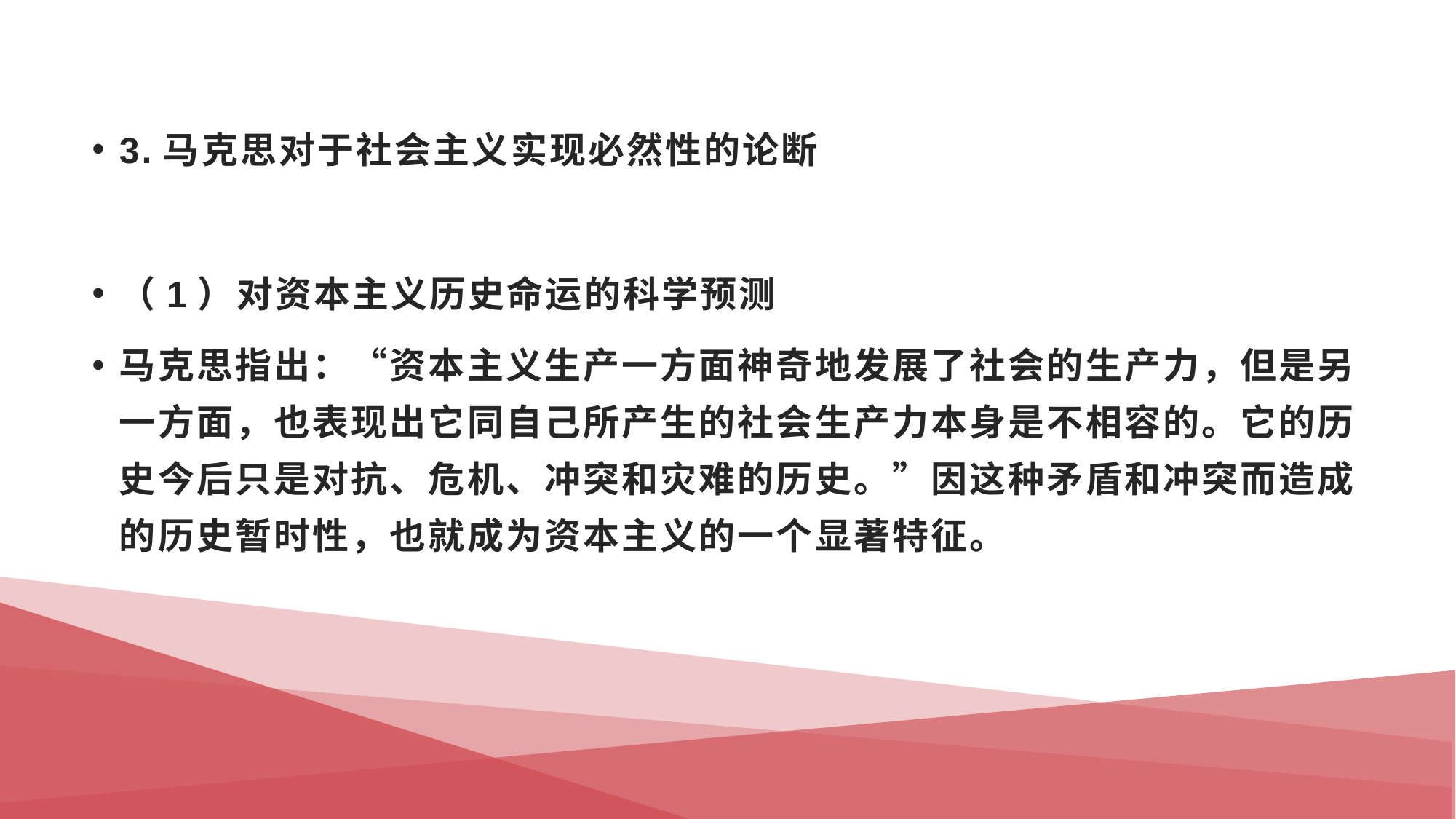

3.马克思对于社会主义实现必然性的论断

（1）对资本主义历史命运的科学预测
马克思指出：“资本主义生产一方面神奇地发展了社会的生产力，但是另一方面，也表现出它同自己所产生的社会生产力本身是不相容的。它的历史今后只是对抗、危机、冲突和灾难的历史。”因这种矛盾和冲突而造成的历史暂时性，也就成为资本主义的一个显著特征。